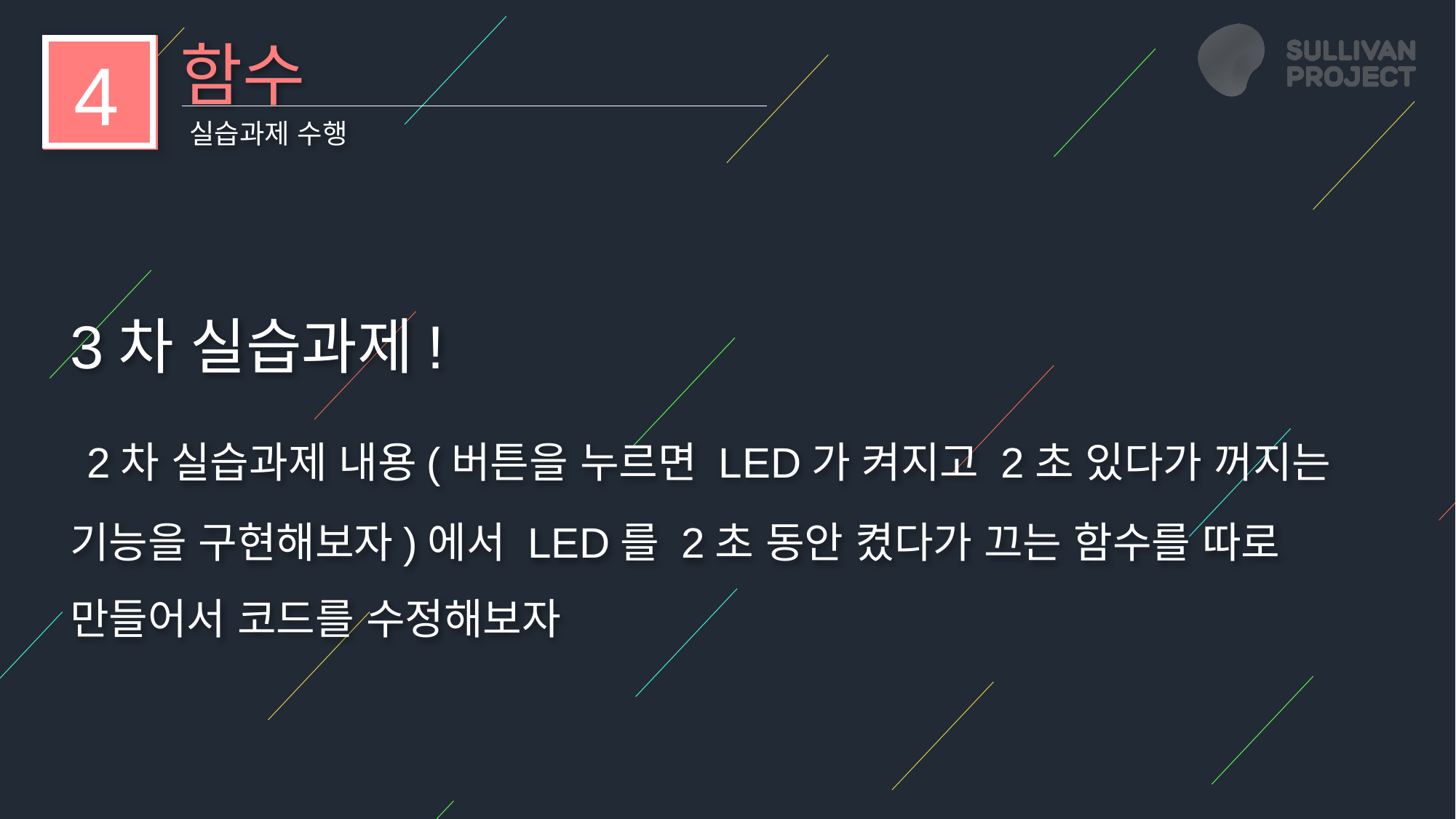

함수

4
실습과제 수행
3차 실습과제!
 2차 실습과제 내용(버튼을 누르면 LED가 켜지고 2초 있다가 꺼지는 기능을 구현해보자)에서 LED를 2초 동안 켰다가 끄는 함수를 따로 만들어서 코드를 수정해보자